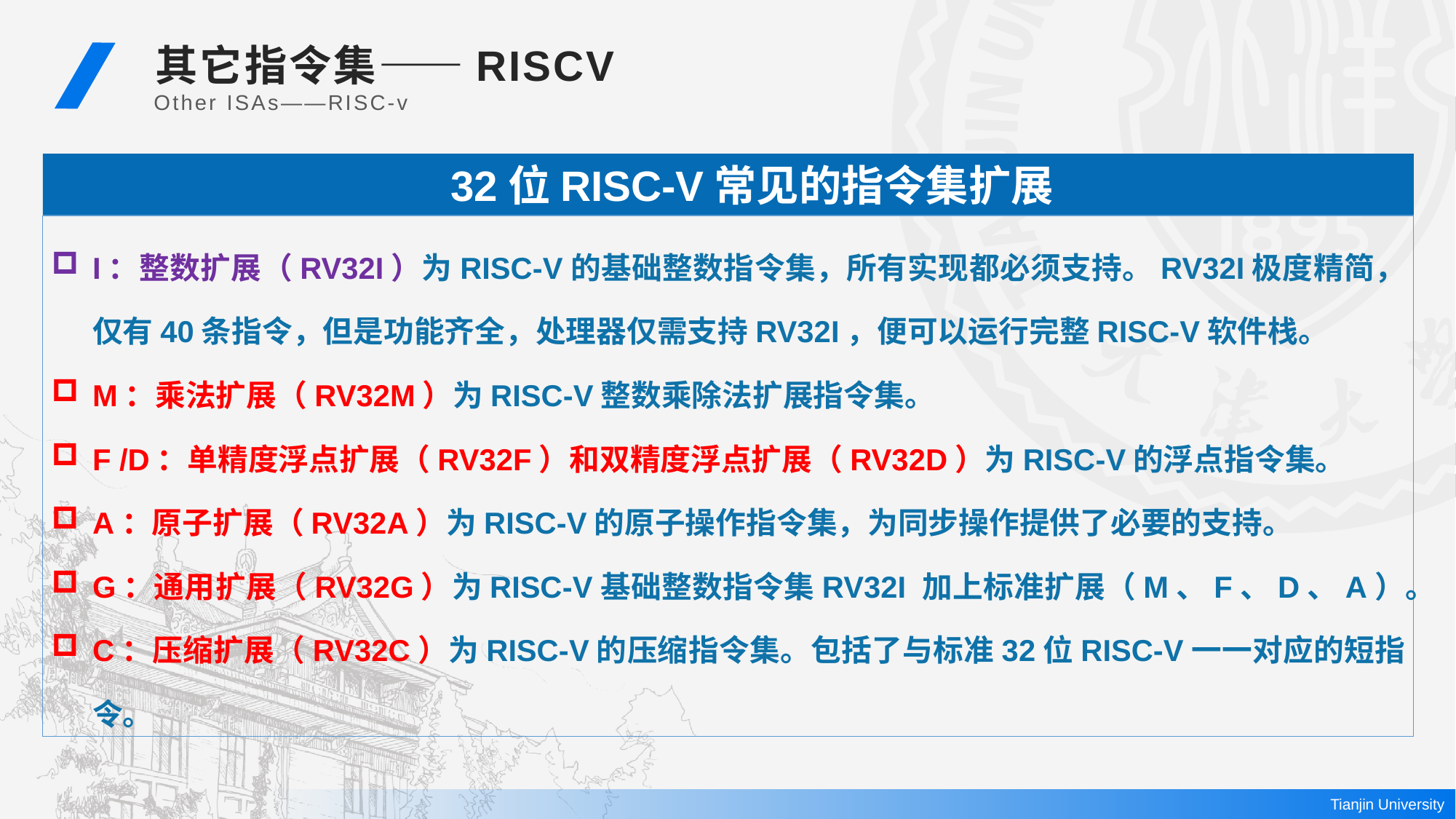

其它指令集——RISCV
Other ISAs——RISC-v
    32位RISC-V常见的指令集扩展
I：整数扩展（RV32I）为RISC-V的基础整数指令集，所有实现都必须支持。RV32I极度精简，仅有40条指令，但是功能齐全，处理器仅需支持RV32I，便可以运行完整RISC-V软件栈。
M：乘法扩展（RV32M）为RISC-V整数乘除法扩展指令集。
F /D：单精度浮点扩展（RV32F）和双精度浮点扩展（RV32D）为RISC-V的浮点指令集。
A：原子扩展（RV32A）为RISC-V的原子操作指令集，为同步操作提供了必要的支持。
G：通用扩展（RV32G）为RISC-V基础整数指令集RV32I 加上标准扩展（M、F、D、A）。
C：压缩扩展（RV32C）为RISC-V的压缩指令集。包括了与标准32位RISC-V一一对应的短指令。